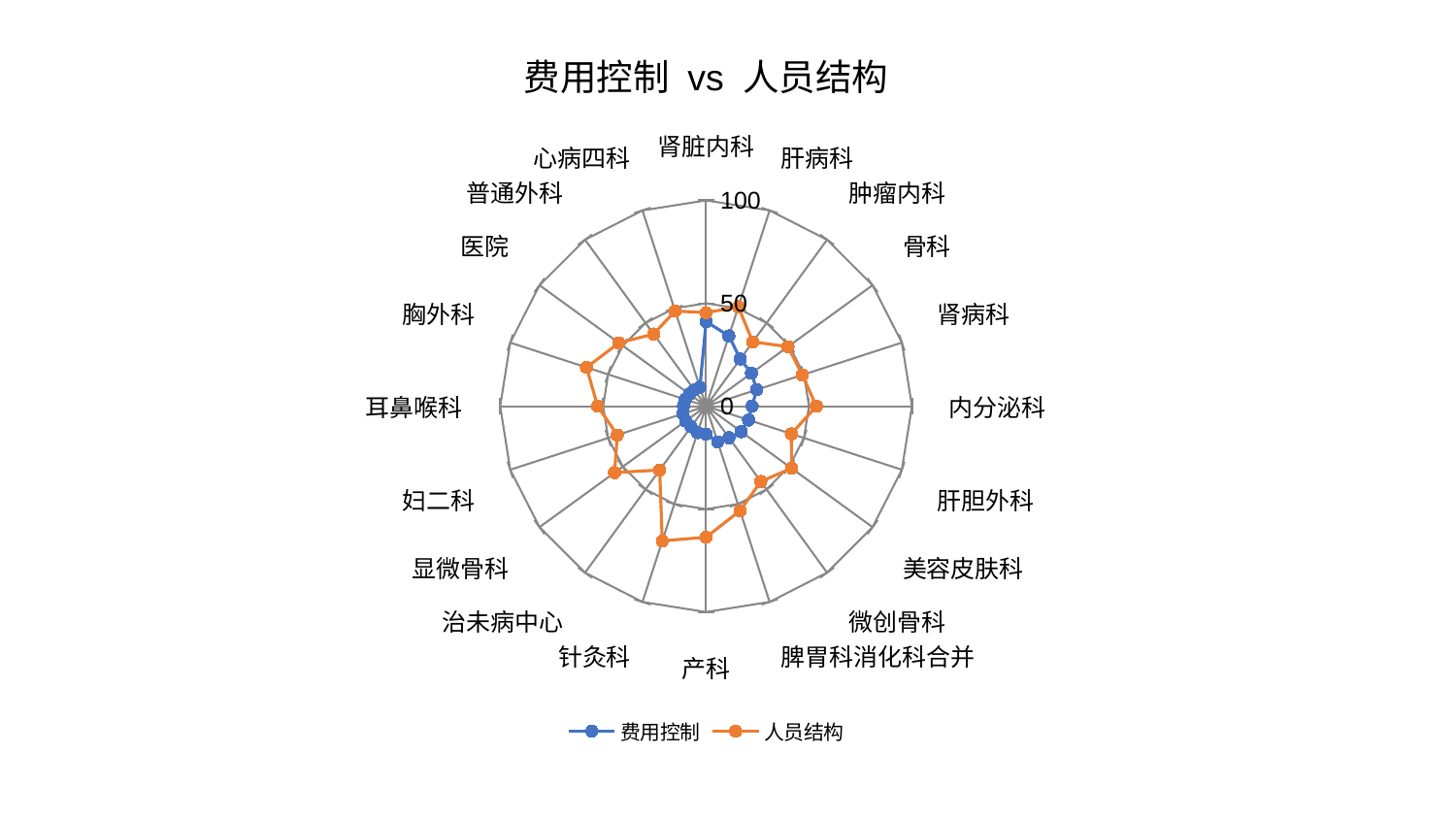

### Chart: 费用控制 vs 人员结构

| Category | 费用控制 | 人员结构 |
|---|---|---|
| 肾脏内科 | 41.12187550715768 | 45.444356408933366 |
| 肝病科 | 35.89610991140409 | 50.75849729532714 |
| 肿瘤内科 | 28.336431019676546 | 38.64736567504631 |
| 骨科 | 27.238631754078714 | 49.203360249031284 |
| 肾病科 | 25.896974700696326 | 49.202916590295736 |
| 内分泌科 | 22.359528333673072 | 53.59913096327622 |
| 肝胆外科 | 21.70591880075134 | 43.58375878766895 |
| 美容皮肤科 | 21.07178563132559 | 51.33197988399446 |
| 微创骨科 | 18.97191159160176 | 45.2670075784833 |
| 脾胃科消化科合并 | 18.22412605021536 | 53.4500643113515 |
| 产科 | 13.551038809933805 | 63.65471028787991 |
| 针灸科 | 13.485852576570748 | 68.84838999472922 |
| 治未病中心 | 12.36677532898936 | 38.35021134095635 |
| 显微骨科 | 12.288499125105526 | 54.93028333648826 |
| 妇二科 | 11.839469608396618 | 45.33748558215124 |
| 耳鼻喉科 | 10.978514442225608 | 52.65458112576926 |
| 胸外科 | 10.601286761681711 | 61.05209818111784 |
| 医院 | 9.988977781359775 | 52.323205836717435 |
| 普通外科 | 9.74110823843627 | 43.33171821254628 |
| 心病四科 | 9.681313396816448 | 48.63232559064024 |
108